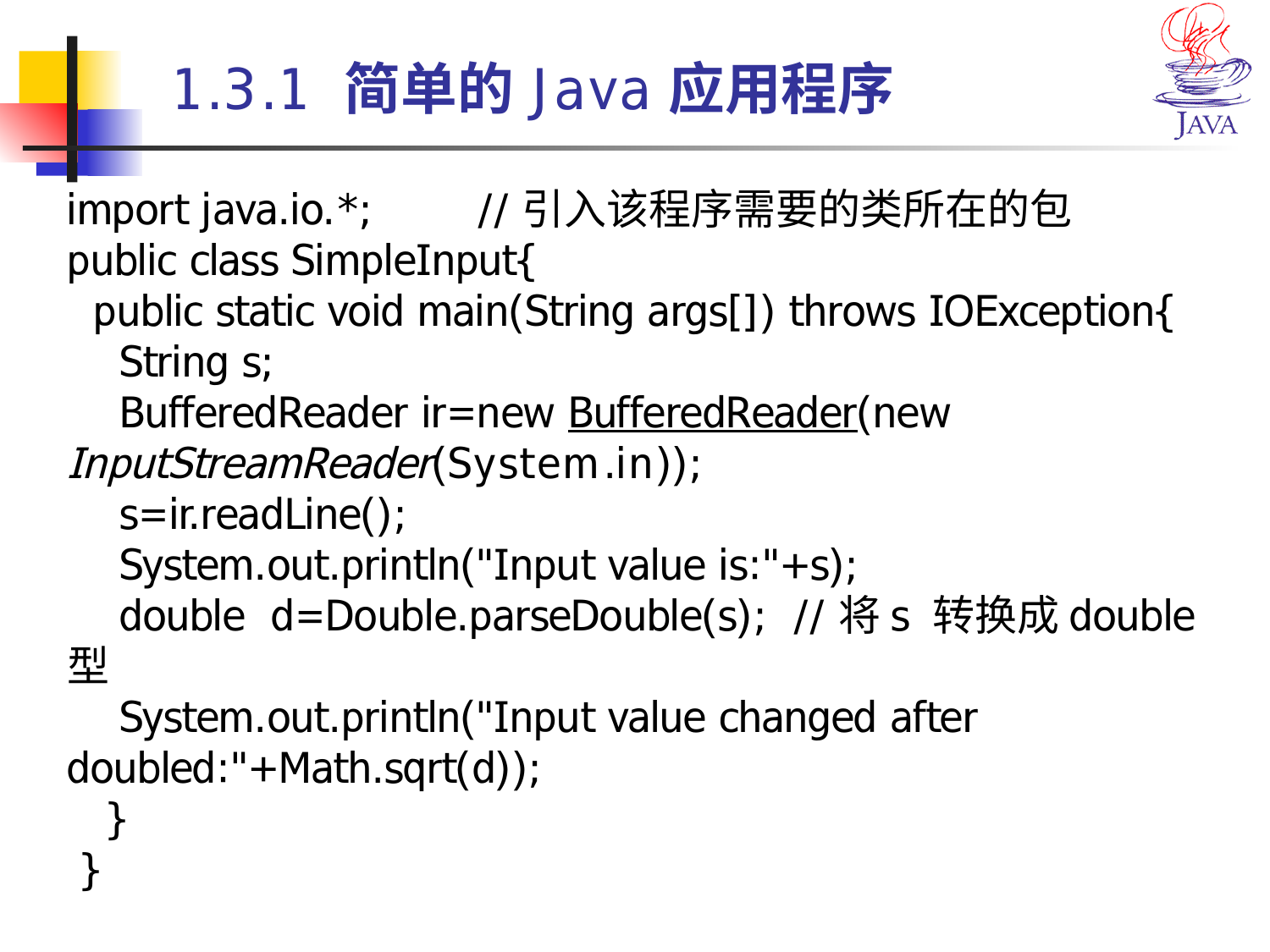

# 1.3.1 简单的Java应用程序
import java.io.*;        //引入该程序需要的类所在的包
public class SimpleInput{
  public static void main(String args[]) throws IOException{
    String s;
    BufferedReader ir=new BufferedReader(new InputStreamReader(System.in));
    s=ir.readLine();
    System.out.println("Input value is:"+s);
    double  d=Double.parseDouble(s);  //将s 转换成double型
    System.out.println("Input value changed after doubled:"+Math.sqrt(d));
   }
 }